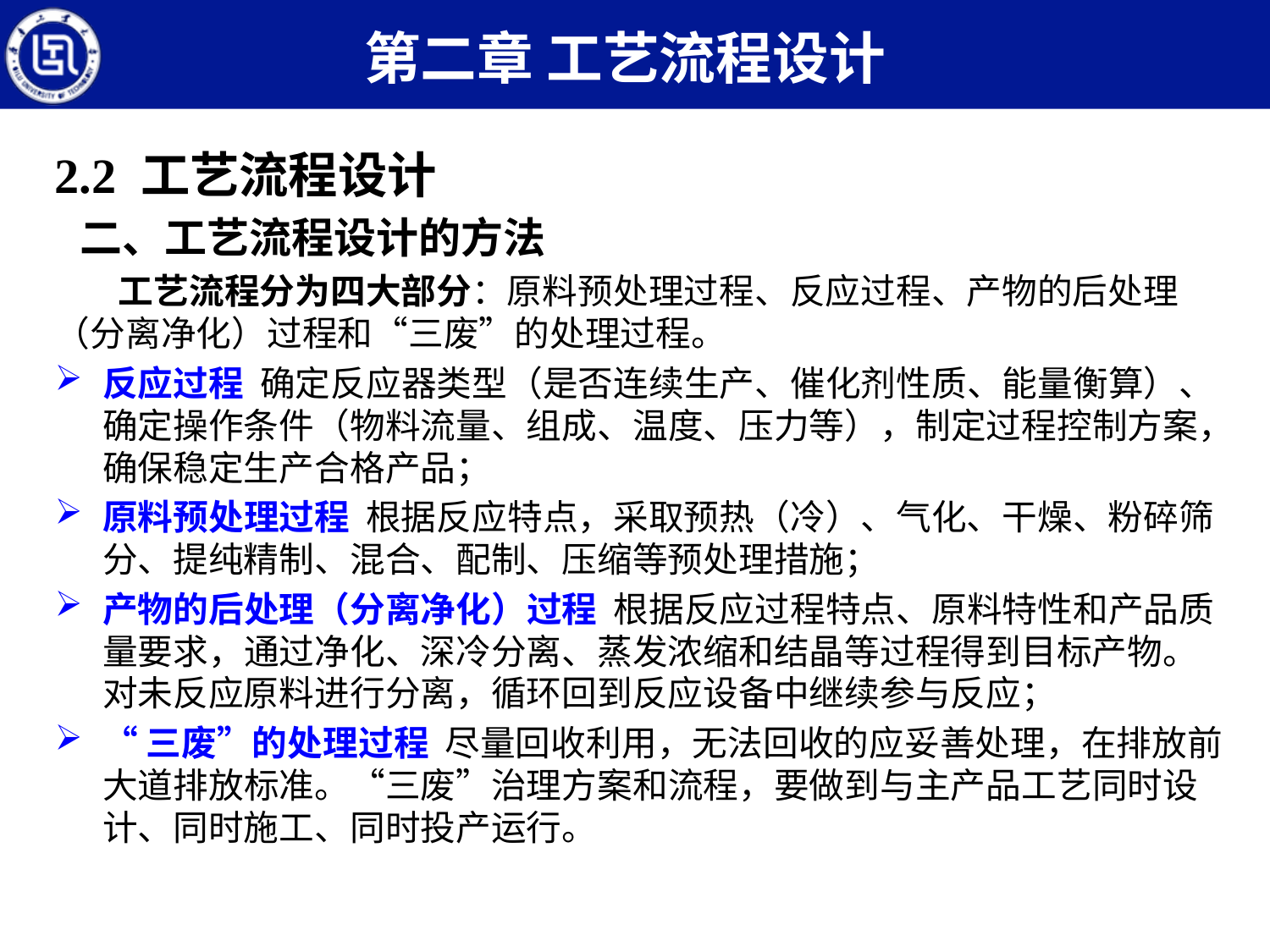

第二章 工艺流程设计
2.2 工艺流程设计
二、工艺流程设计的方法
工艺流程分为四大部分：原料预处理过程、反应过程、产物的后处理（分离净化）过程和“三废”的处理过程。
反应过程  确定反应器类型（是否连续生产、催化剂性质、能量衡算）、确定操作条件（物料流量、组成、温度、压力等），制定过程控制方案，确保稳定生产合格产品；
原料预处理过程  根据反应特点，采取预热（冷）、气化、干燥、粉碎筛分、提纯精制、混合、配制、压缩等预处理措施；
产物的后处理（分离净化）过程  根据反应过程特点、原料特性和产品质量要求，通过净化、深冷分离、蒸发浓缩和结晶等过程得到目标产物。对未反应原料进行分离，循环回到反应设备中继续参与反应；
“三废”的处理过程  尽量回收利用，无法回收的应妥善处理，在排放前大道排放标准。“三废”治理方案和流程，要做到与主产品工艺同时设计、同时施工、同时投产运行。